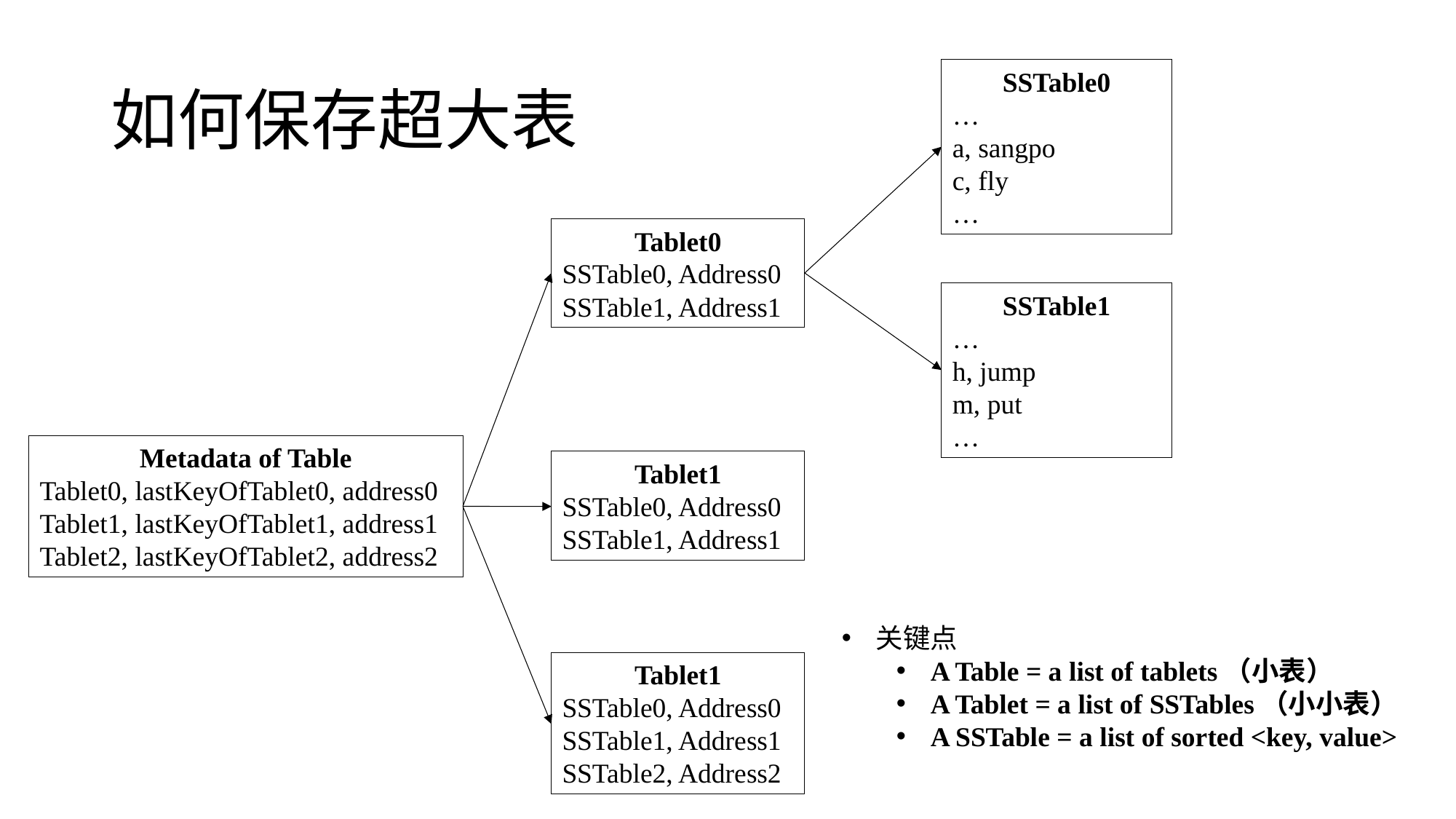

# 如何保存超大表
SSTable0
…
a, sangpo
c, fly
…
Tablet0
SSTable0, Address0
SSTable1, Address1
SSTable1
…
h, jump
m, put
…
Metadata of Table
Tablet0, lastKeyOfTablet0, address0
Tablet1, lastKeyOfTablet1, address1
Tablet2, lastKeyOfTablet2, address2
Tablet1
SSTable0, Address0
SSTable1, Address1
关键点
A Table = a list of tablets（小表）
A Tablet = a list of SSTables（小小表）
A SSTable = a list of sorted <key, value>
Tablet1
SSTable0, Address0
SSTable1, Address1
SSTable2, Address2